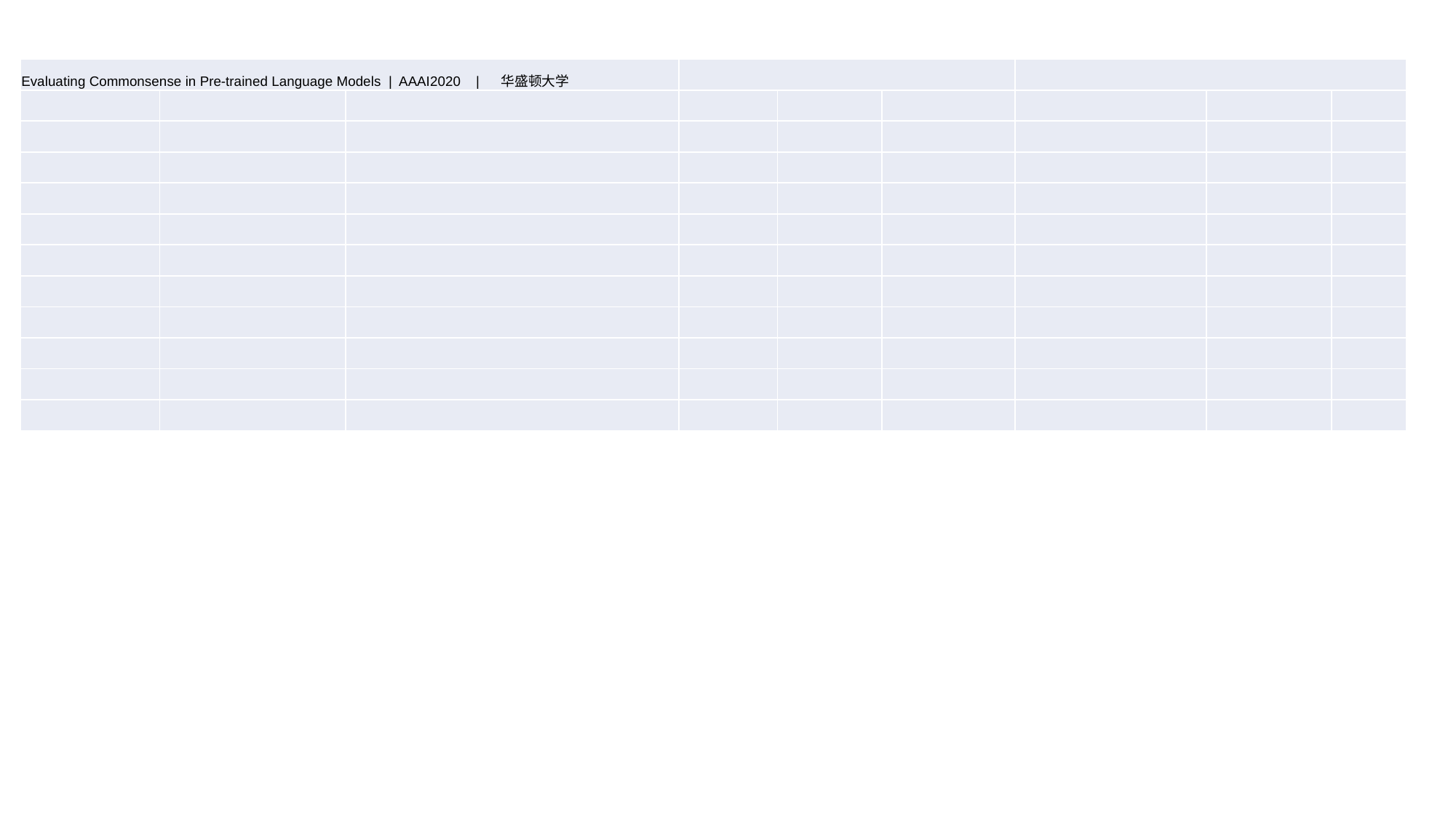

| Evaluating Commonsense in Pre-trained Language Models | AAAI2020 | 华盛顿大学 |  |  |  |  |  |  |  |  |
| --- | --- | --- | --- | --- | --- | --- | --- | --- |
|  |  |  |  |  |  |  |  |  |
|  |  |  |  |  |  |  |  |  |
|  |  |  |  |  |  |  |  |  |
|  |  |  |  |  |  |  |  |  |
|  |  |  |  |  |  |  |  |  |
|  |  |  |  |  |  |  |  |  |
|  |  |  |  |  |  |  |  |  |
|  |  |  |  |  |  |  |  |  |
|  |  |  |  |  |  |  |  |  |
|  |  |  |  |  |  |  |  |  |
|  |  |  |  |  |  |  |  |  |